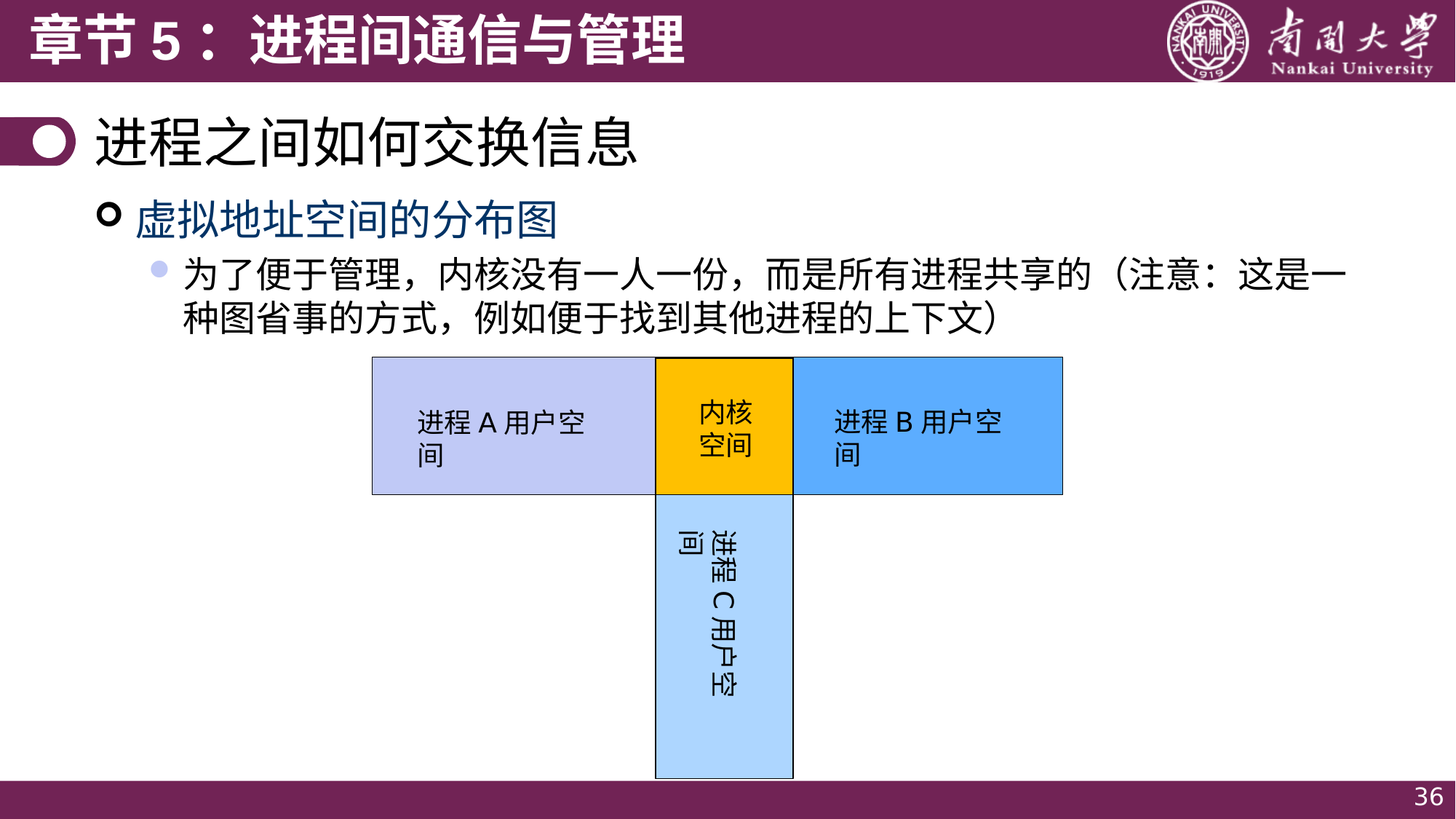

# 进程之间如何交换信息
虚拟地址空间的分布图
为了便于管理，内核没有一人一份，而是所有进程共享的（注意：这是一种图省事的方式，例如便于找到其他进程的上下文）

内核
空间
进程B用户空间
进程A用户空间

进程C用户空间
36